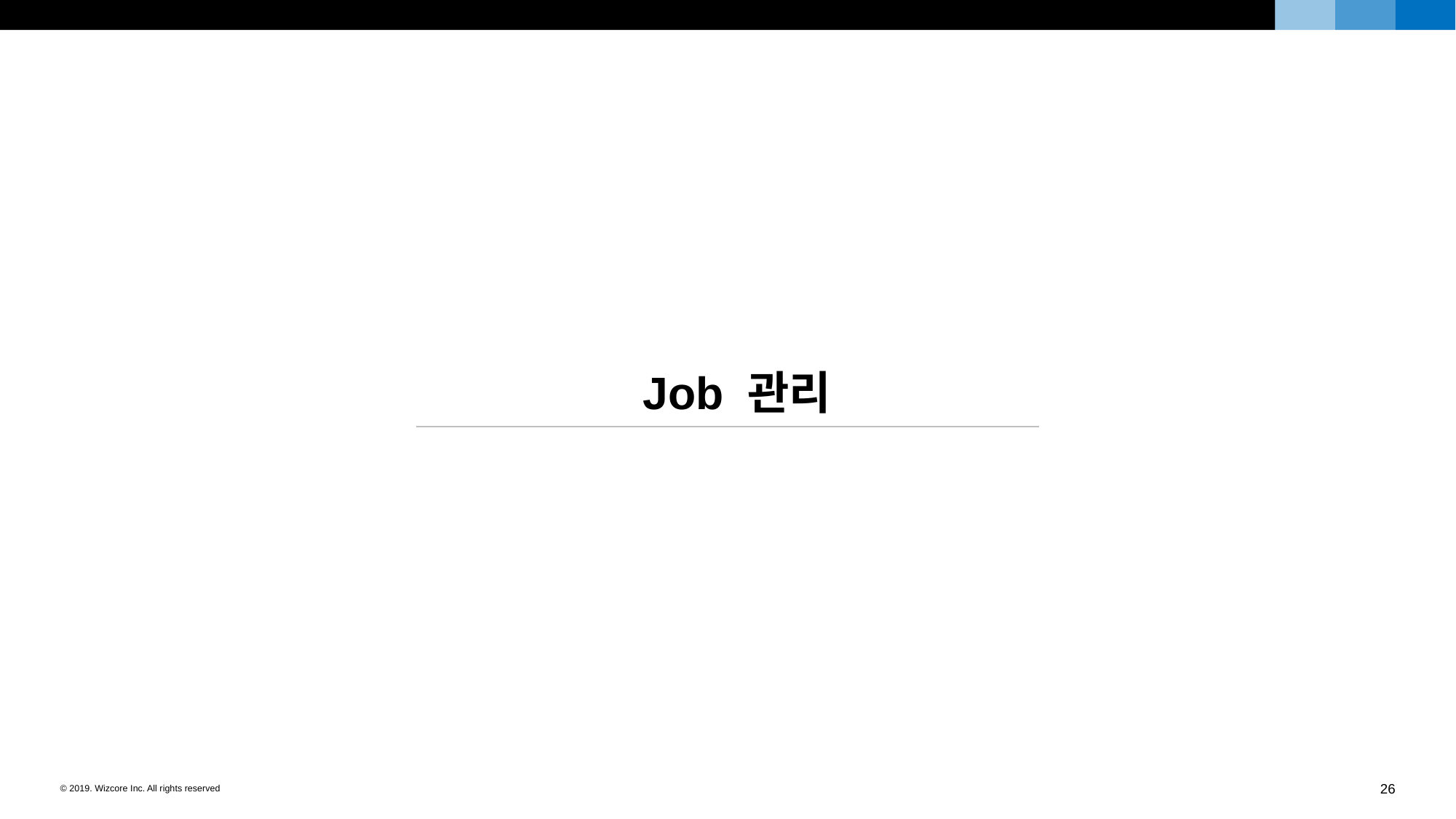

Job 관리
26
© 2019. Wizcore Inc. All rights reserved